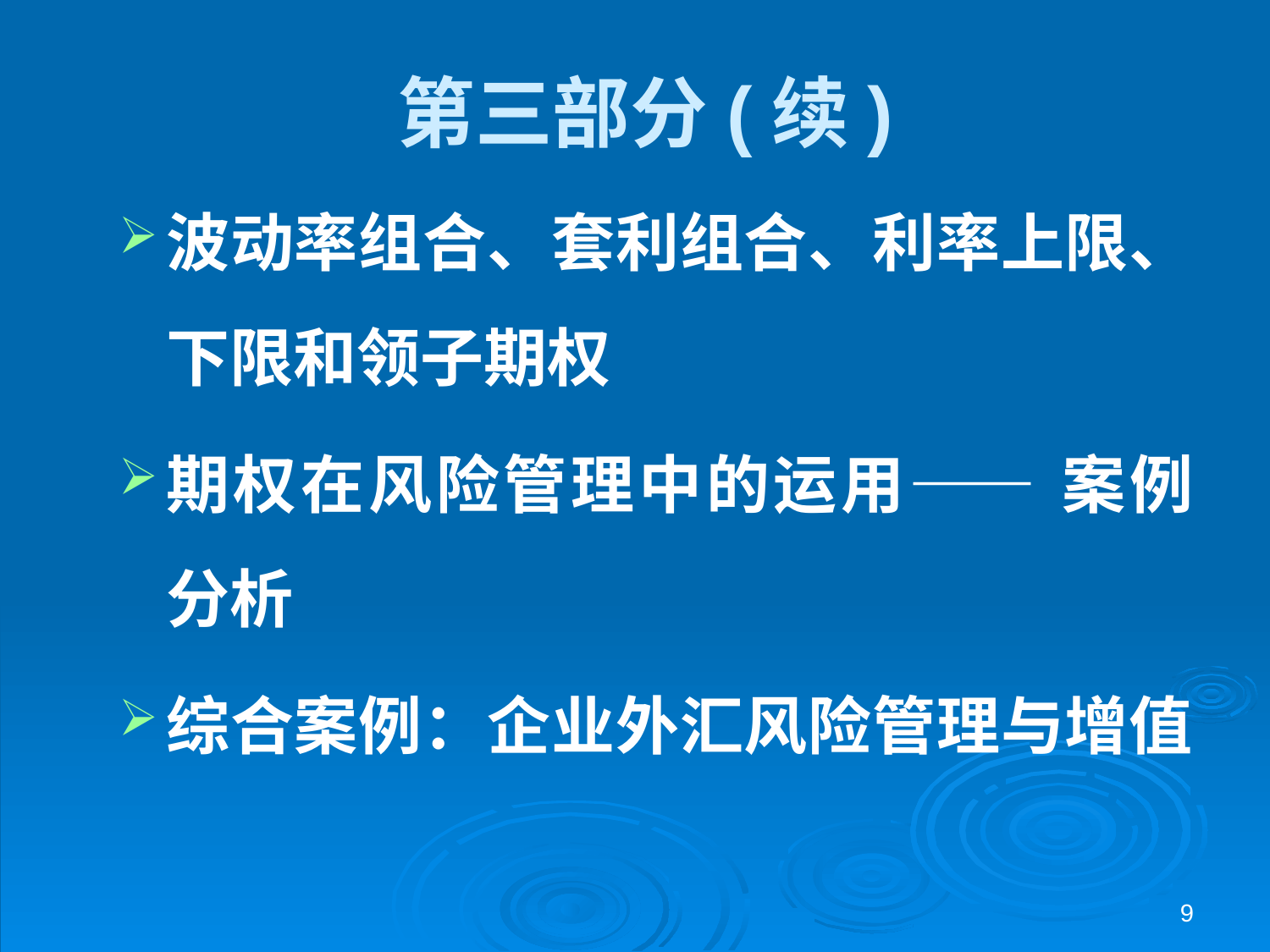

# 第三部分(续)
波动率组合、套利组合、利率上限、下限和领子期权
期权在风险管理中的运用—— 案例分析
综合案例：企业外汇风险管理与增值
9